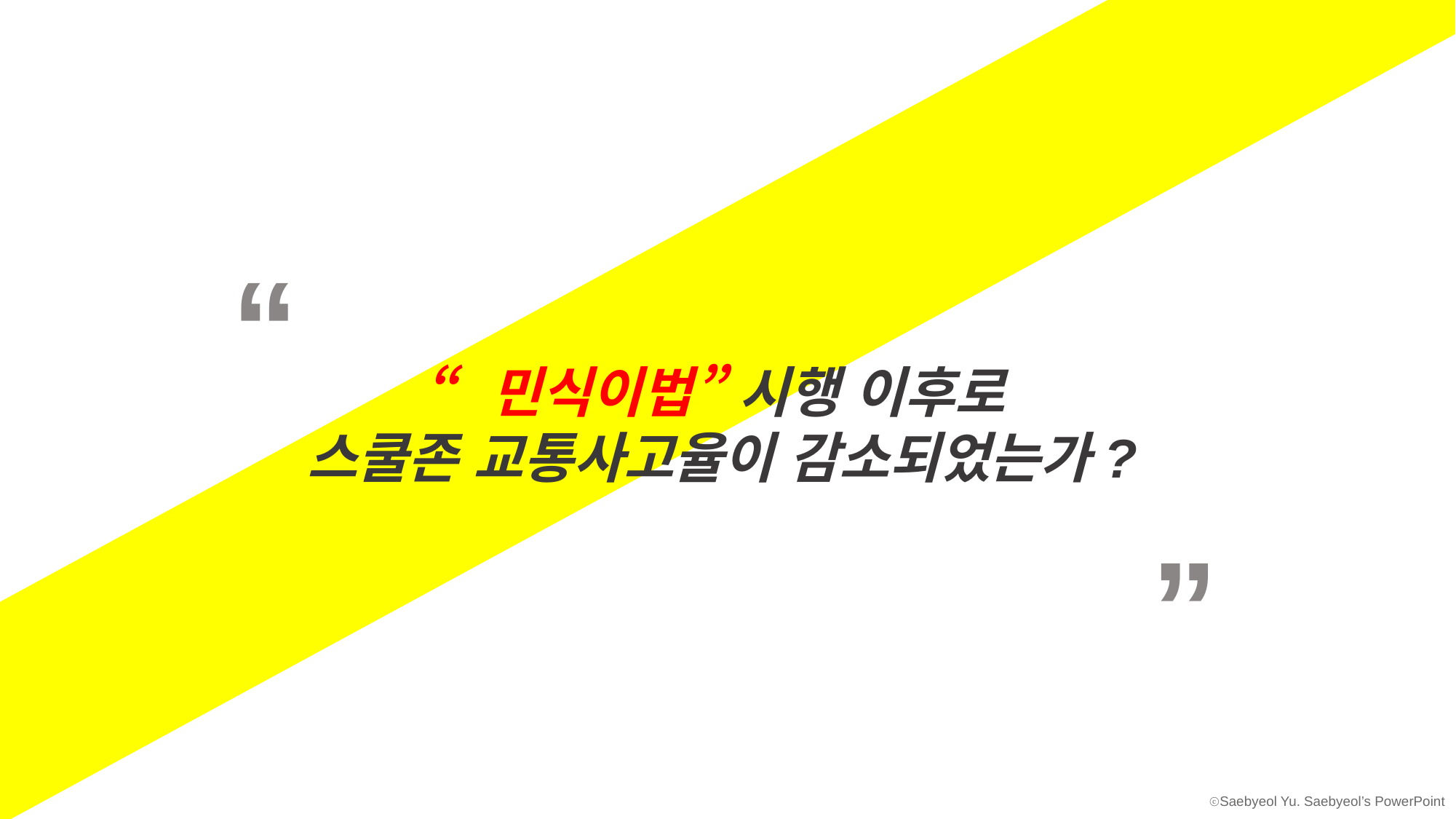

“

“민식이법” 시행 이후로
스쿨존 교통사고율이 감소되었는가?
”